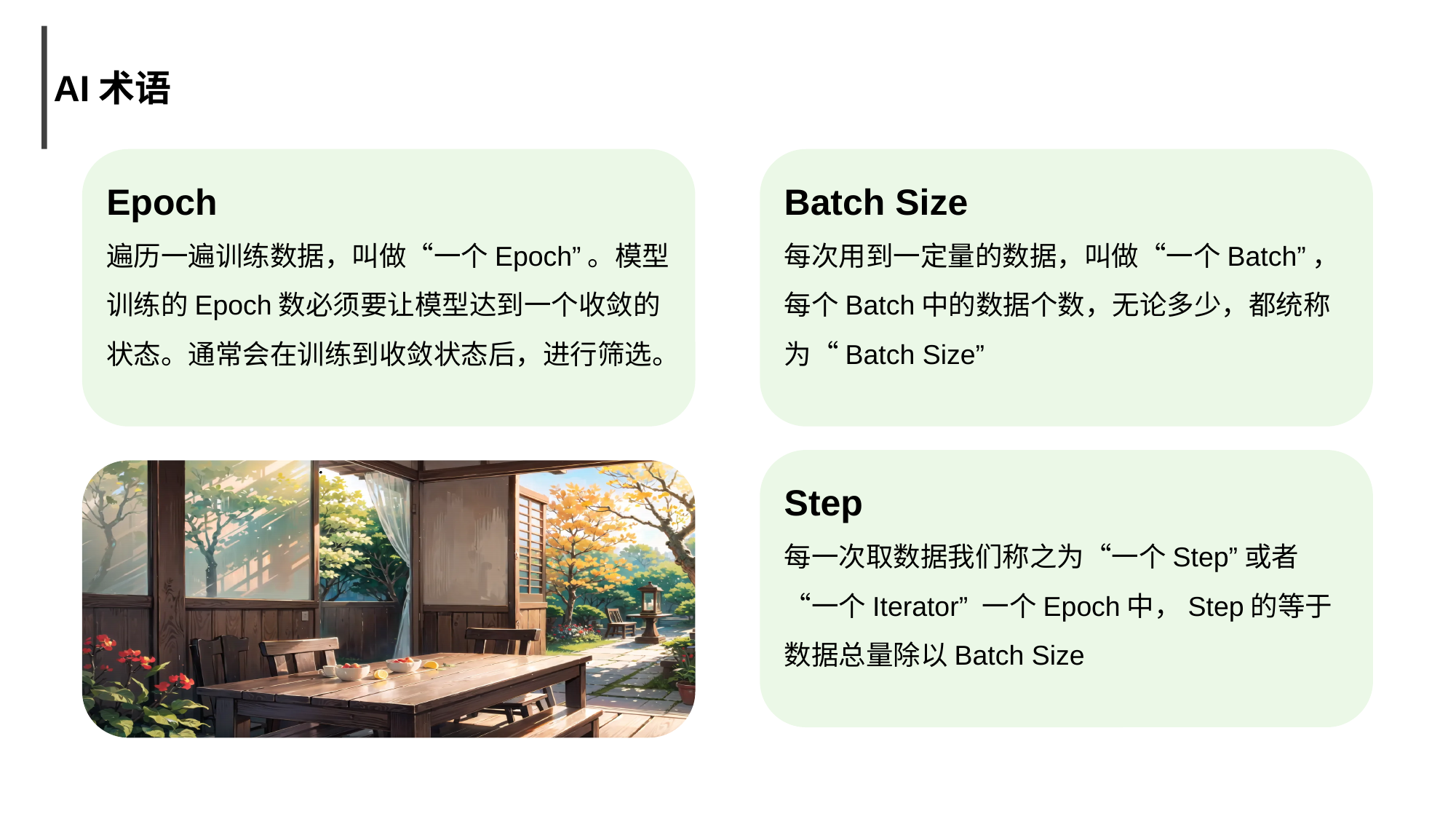

AI术语
Epoch
遍历一遍训练数据，叫做“一个Epoch”。模型训练的Epoch数必须要让模型达到一个收敛的状态。通常会在训练到收敛状态后，进行筛选。

Batch Size
每次用到一定量的数据，叫做“一个Batch”，每个Batch中的数据个数，无论多少，都统称为“Batch Size”

Step
每一次取数据我们称之为“一个Step”或者“一个Iterator” 一个Epoch中，Step的等于数据总量除以Batch Size